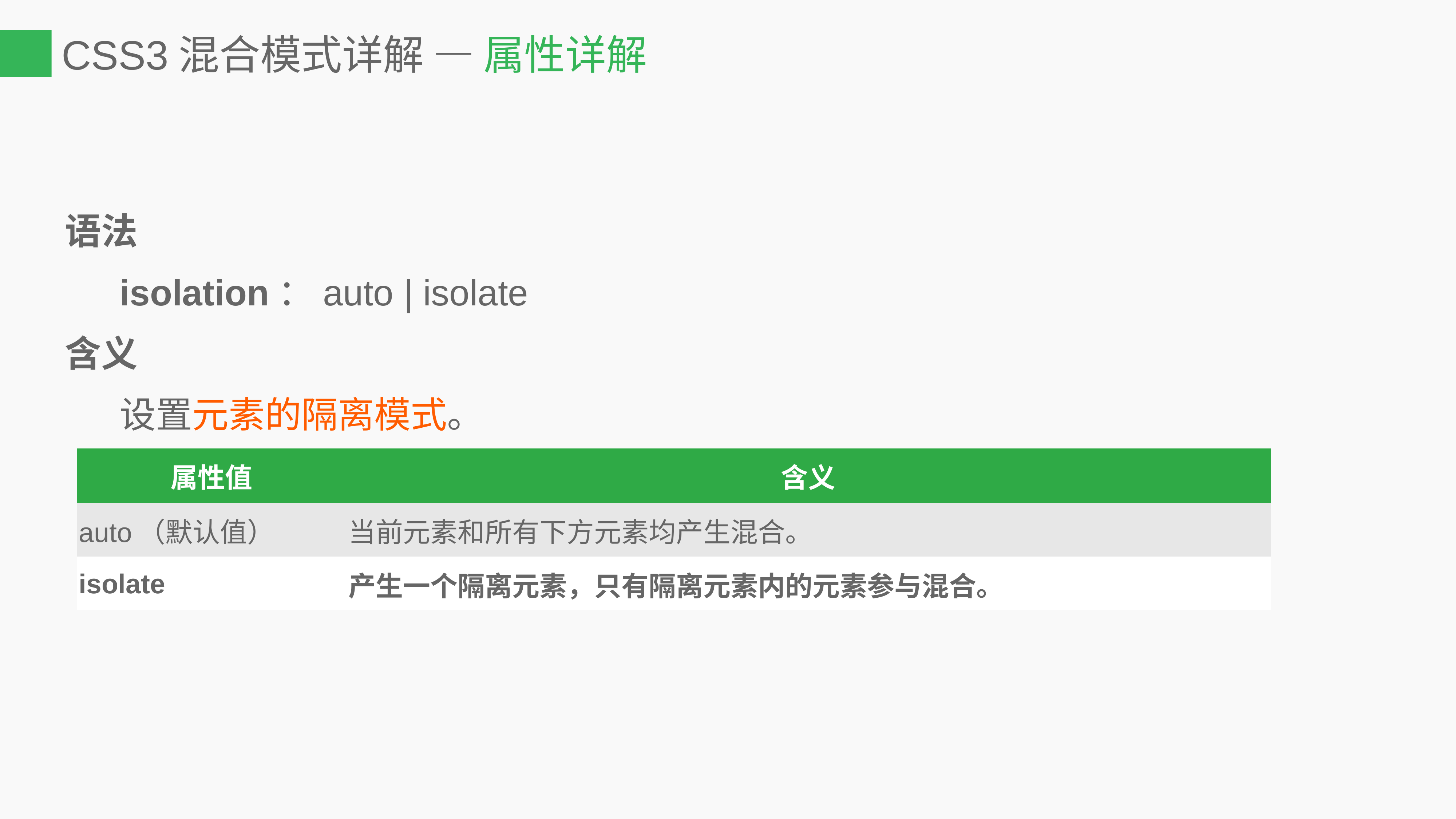

# CSS3混合模式详解 — 属性详解
语法
	isolation：auto | isolate
含义
	设置元素的隔离模式。

| 属性值 | 含义 |
| --- | --- |
| auto（默认值） | 当前元素和所有下方元素均产生混合。 |
| isolate | 产生一个隔离元素，只有隔离元素内的元素参与混合。 |